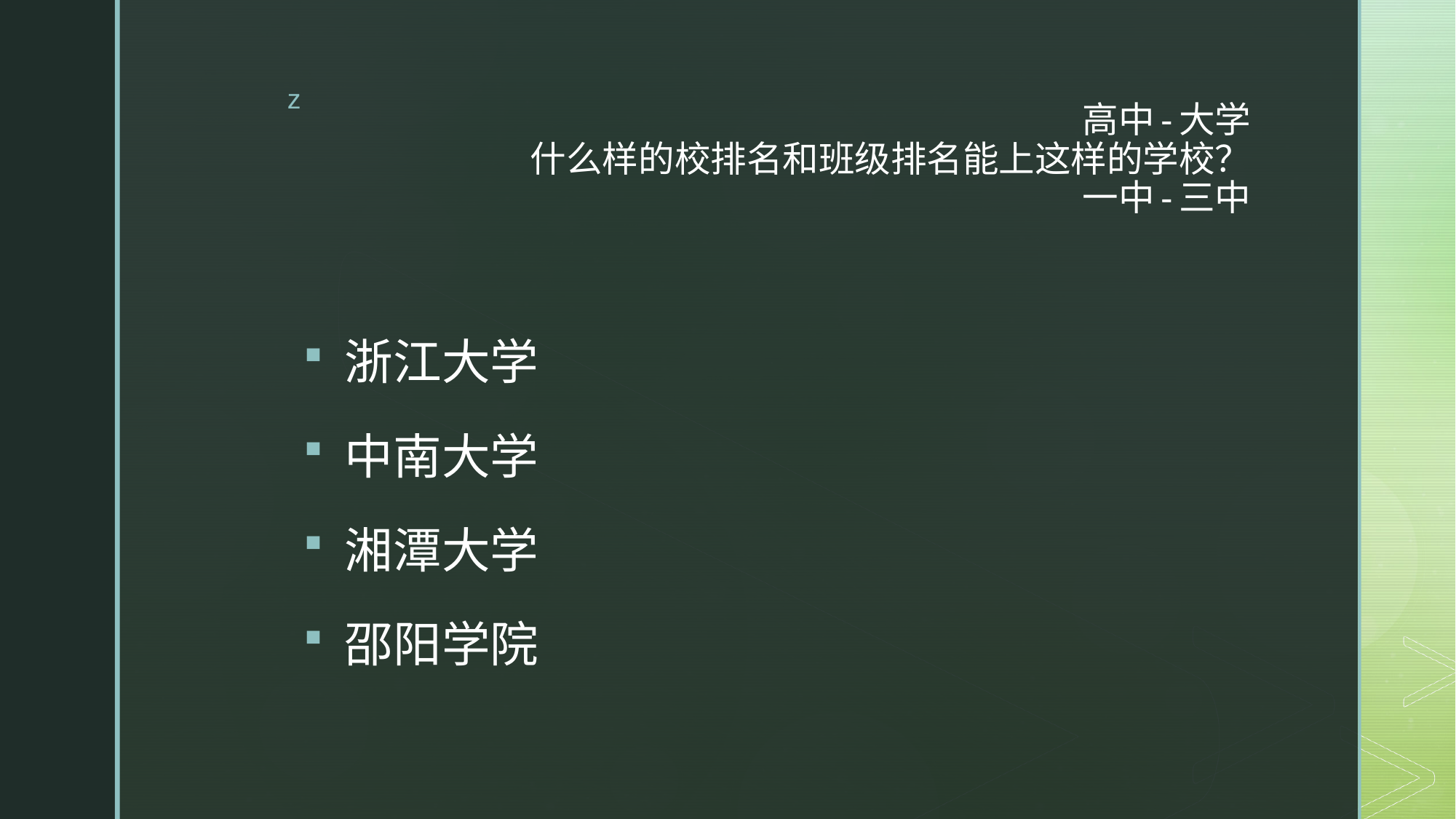

# 高中-大学 什么样的校排名和班级排名能上这样的学校？ 一中-三中
浙江大学
中南大学
湘潭大学
邵阳学院